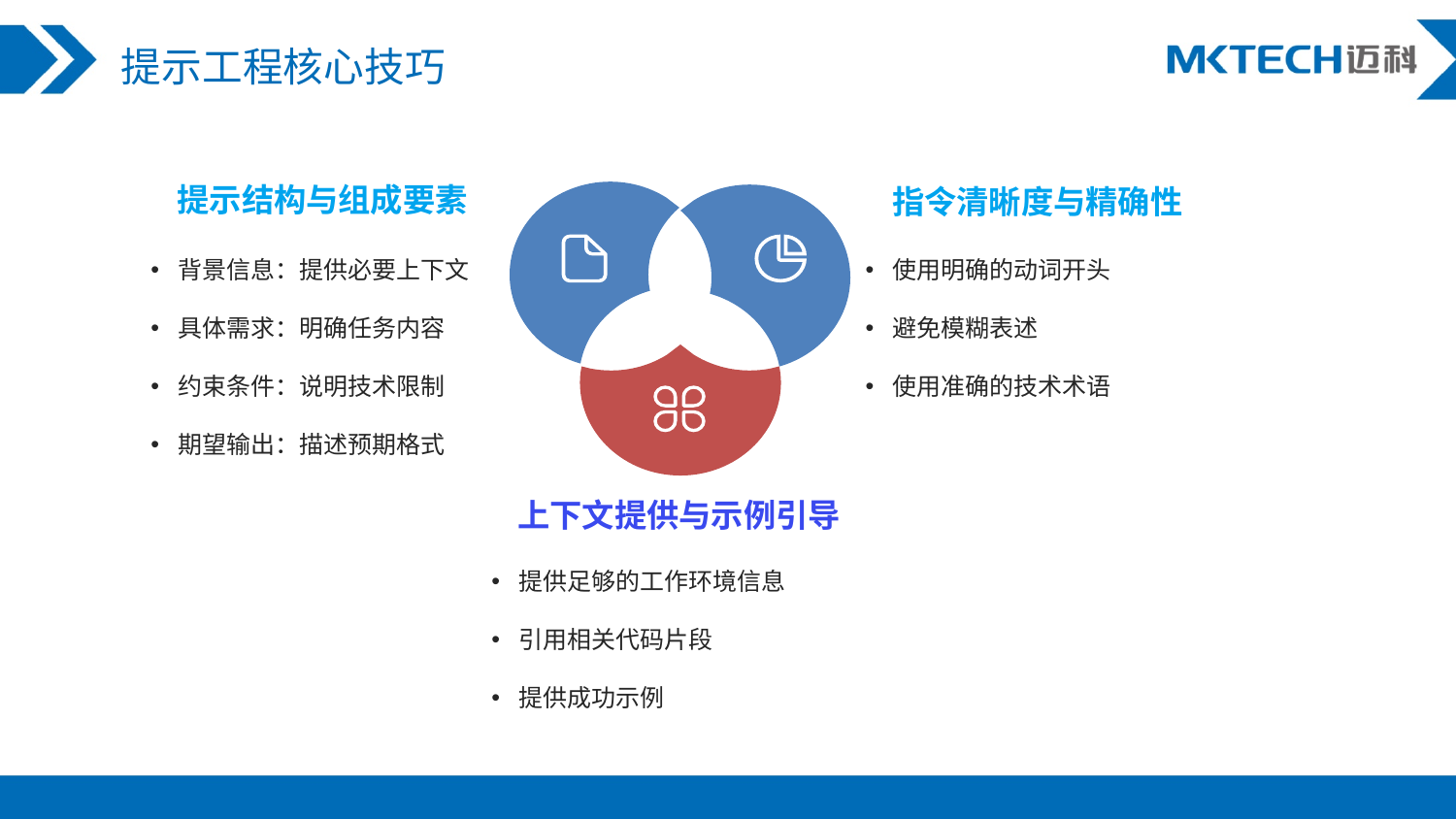

提示工程核心技巧
提示结构与组成要素
指令清晰度与精确性

使用明确的动词开头
避免模糊表述
使用准确的技术术语
背景信息：提供必要上下文
具体需求：明确任务内容
约束条件：说明技术限制
期望输出：描述预期格式

上下文提供与示例引导
提供足够的工作环境信息
引用相关代码片段
提供成功示例